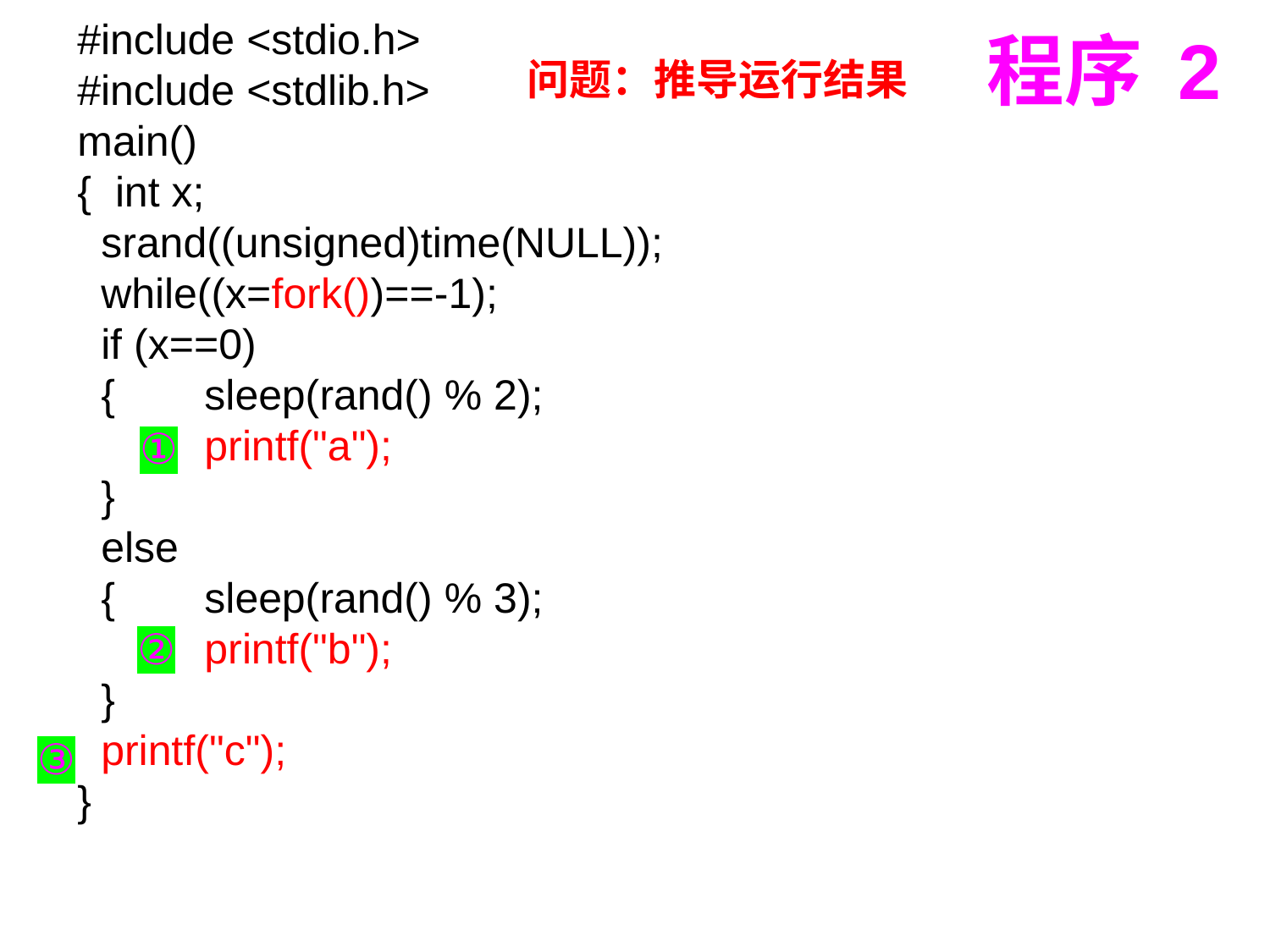

# 程序 2
#include <stdio.h>
#include <stdlib.h>
main()
{  int x;
  srand((unsigned)time(NULL));
  while((x=fork())==-1);
  if (x==0)
  {	sleep(rand() % 2);
	printf("a");
  }
  else
  {	sleep(rand() % 3);
	printf("b");
  }
  printf("c");
}
问题：推导运行结果
①
②
③